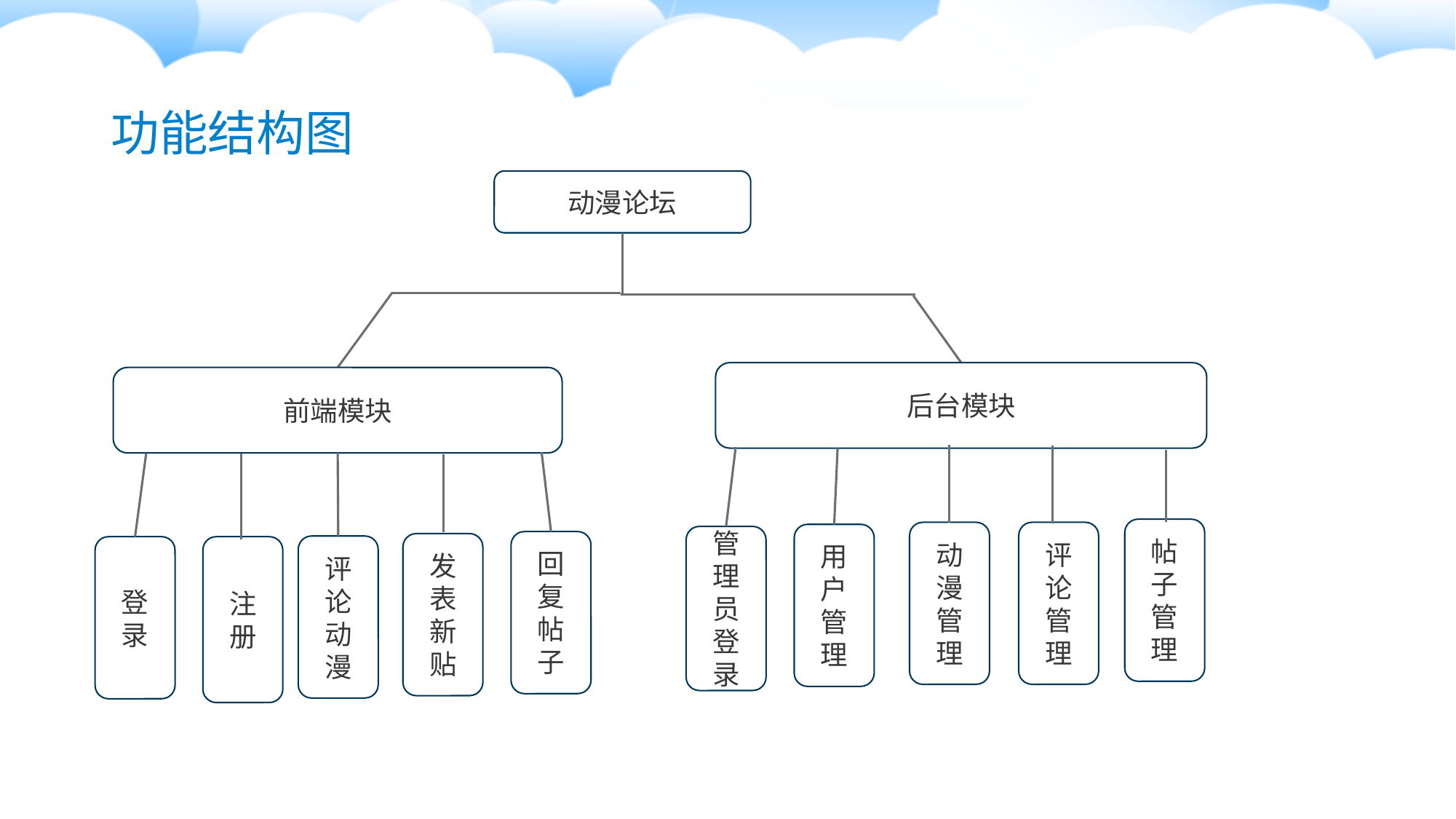

# 功能结构图
动漫论坛
后台模块
前端模块
帖子管理
动漫管理
评论管理
用户管理
管理员登录
回复帖子
发表新贴
评论动漫
登录
注册